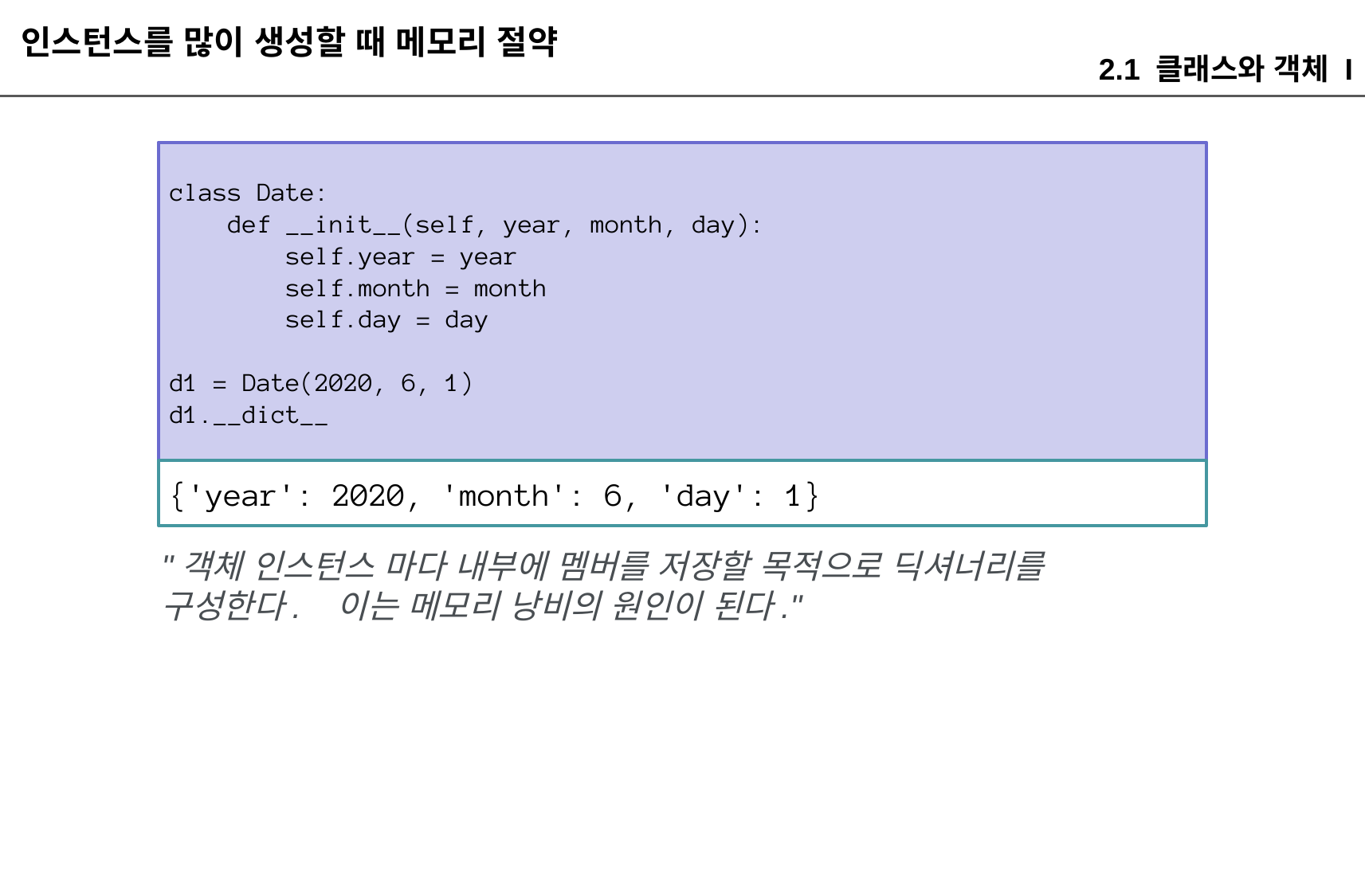

인스턴스를 많이 생성할 때 메모리 절약
2.1 클래스와 객체 I
class Date:
    def __init__(self, year, month, day):
        self.year = year
        self.month = month
        self.day = day

d1 = Date(2020, 6, 1)
d1.__dict__
{'year': 2020, 'month': 6, 'day': 1}
"객체 인스턴스 마다 내부에 멤버를 저장할 목적으로 딕셔너리를 구성한다.   이는 메모리 낭비의 원인이 된다."